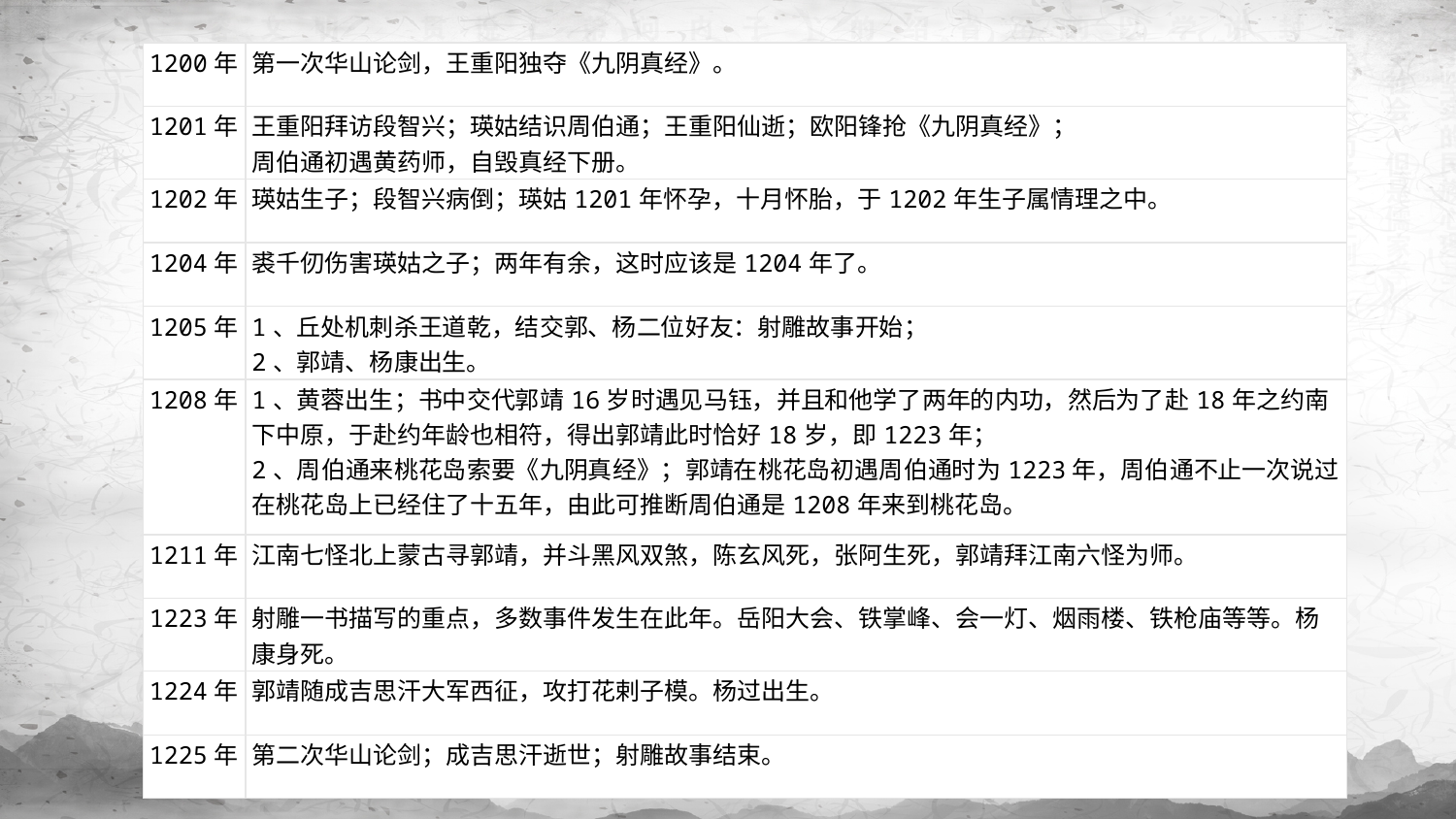

| 1200年 | 第一次华山论剑，王重阳独夺《九阴真经》。 |
| --- | --- |
| 1201年 | 王重阳拜访段智兴；瑛姑结识周伯通；王重阳仙逝；欧阳锋抢《九阴真经》； 周伯通初遇黄药师，自毁真经下册。 |
| 1202年 | 瑛姑生子；段智兴病倒；瑛姑1201年怀孕，十月怀胎，于1202年生子属情理之中。 |
| 1204年 | 裘千仞伤害瑛姑之子；两年有余，这时应该是1204年了。 |
| 1205年 | 1、丘处机刺杀王道乾，结交郭、杨二位好友：射雕故事开始； 2、郭靖、杨康出生。 |
| 1208年 | 1、黄蓉出生；书中交代郭靖16岁时遇见马钰，并且和他学了两年的内功，然后为了赴18年之约南下中原，于赴约年龄也相符，得出郭靖此时恰好18岁，即1223年； 2、周伯通来桃花岛索要《九阴真经》；郭靖在桃花岛初遇周伯通时为1223年，周伯通不止一次说过在桃花岛上已经住了十五年，由此可推断周伯通是1208年来到桃花岛。 |
| 1211年 | 江南七怪北上蒙古寻郭靖，并斗黑风双煞，陈玄风死，张阿生死，郭靖拜江南六怪为师。 |
| 1223年 | 射雕一书描写的重点，多数事件发生在此年。岳阳大会、铁掌峰、会一灯、烟雨楼、铁枪庙等等。杨康身死。 |
| 1224年 | 郭靖随成吉思汗大军西征，攻打花剌子模。杨过出生。 |
| 1225年 | 第二次华山论剑；成吉思汗逝世；射雕故事结束。 |